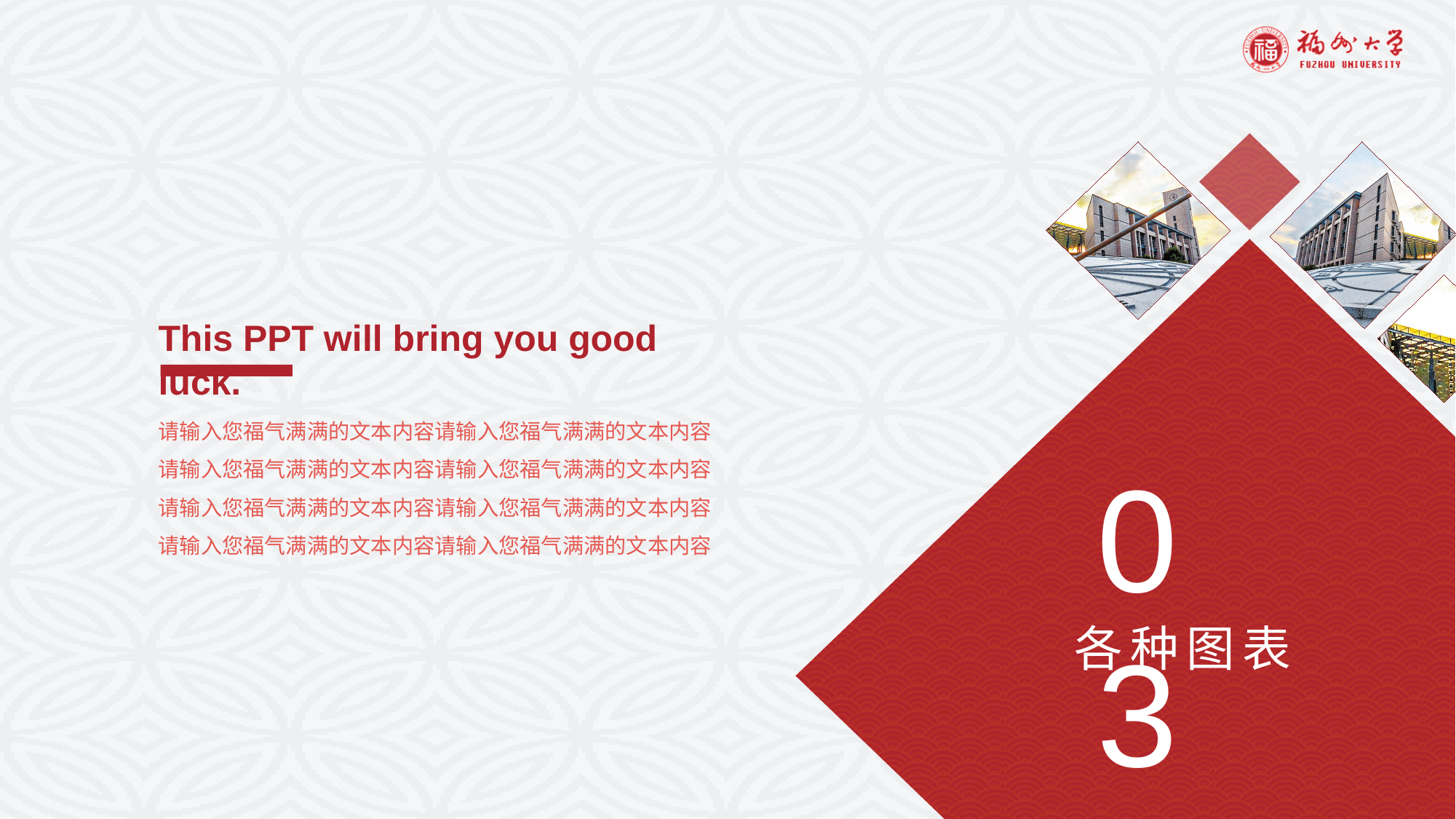

This PPT will bring you good luck.

请输入您福气满满的文本内容请输入您福气满满的文本内容
请输入您福气满满的文本内容请输入您福气满满的文本内容
请输入您福气满满的文本内容请输入您福气满满的文本内容
请输入您福气满满的文本内容请输入您福气满满的文本内容

0 3
各种图表